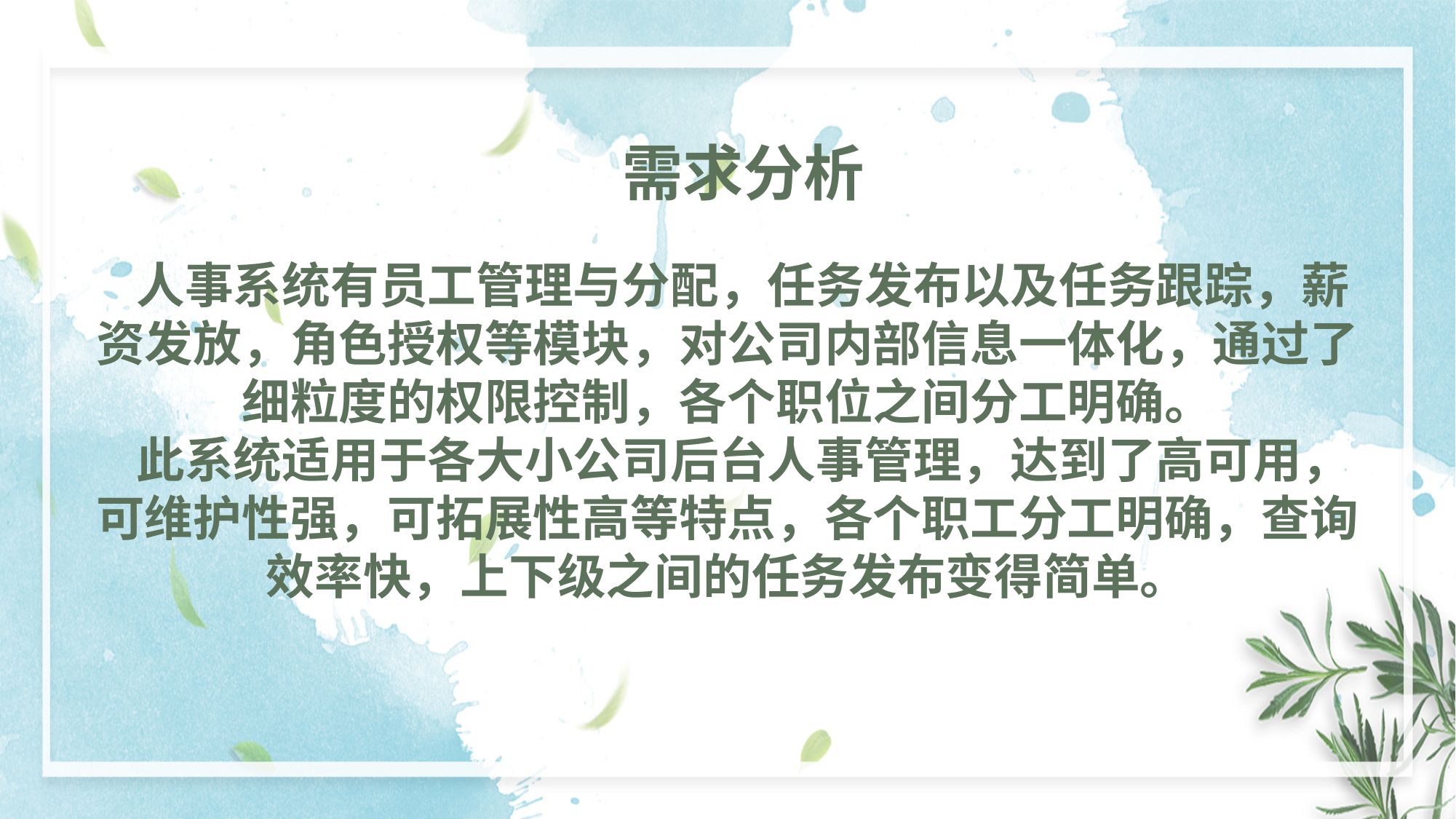

需求分析
人事系统有员工管理与分配，任务发布以及任务跟踪，薪资发放，角色授权等模块，对公司内部信息一体化，通过了细粒度的权限控制，各个职位之间分工明确。
此系统适用于各大小公司后台人事管理，达到了高可用，可维护性强，可拓展性高等特点，各个职工分工明确，查询效率快，上下级之间的任务发布变得简单。